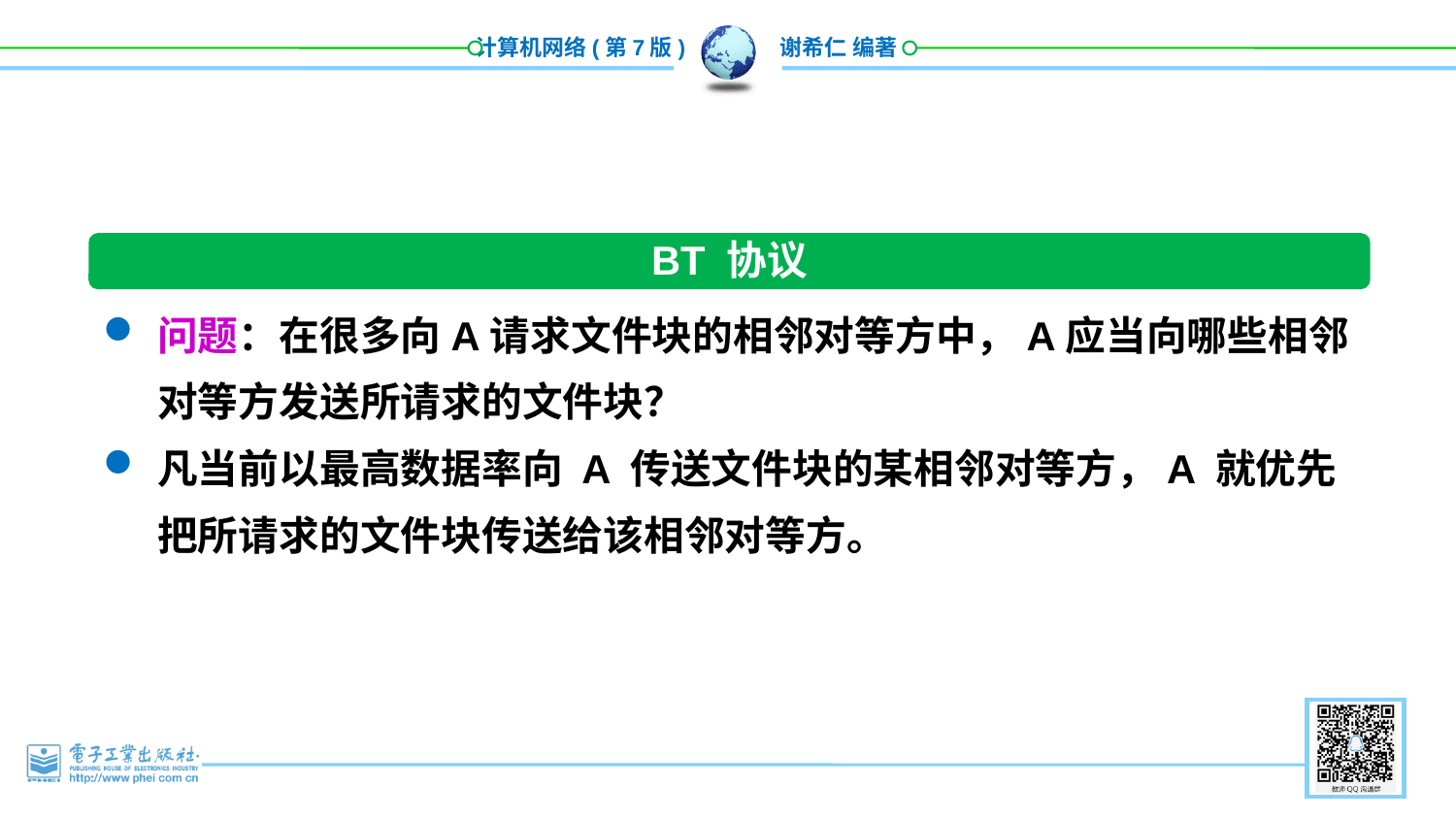

BT 协议

问题：在很多向A请求文件块的相邻对等方中，A应当向哪些相邻对等方发送所请求的文件块？
凡当前以最高数据率向 A 传送文件块的某相邻对等方，A 就优先把所请求的文件块传送给该相邻对等方。